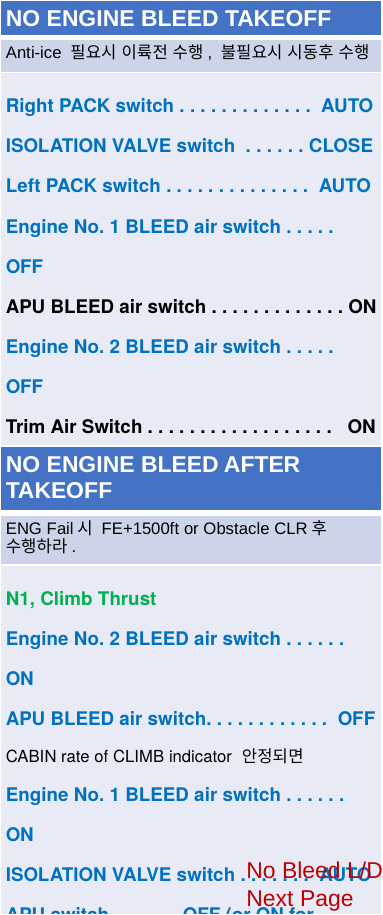

| NO ENGINE BLEED TAKEOFF |
| --- |
| Anti-ice 필요시 이륙전 수행, 불필요시 시동후 수행 |
| Right PACK switch . . . . . . . . . . . . . AUTO ISOLATION VALVE switch . . . . . . CLOSE Left PACK switch . . . . . . . . . . . . . . AUTO Engine No. 1 BLEED air switch . . . . . OFF APU BLEED air switch . . . . . . . . . . . . . ON Engine No. 2 BLEED air switch . . . . . OFF Trim Air Switch . . . . . . . . . . . . . . . . . . ON WING ANTI-ICE switch . . . . . . . . . . . OFF (ENG BLEED ON & ISOL V/V AUTO까지 OFF) Bleed Air DUCT PRESS indicator . Check Ensure that APU bleed air supplies the packs. |
| NO ENGINE BLEED AFTER TAKEOFF |
| --- |
| ENG Fail시 FE+1500ft or Obstacle CLR후 수행하라. |
| N1, Climb Thrust Engine No. 2 BLEED air switch . . . . . . ON APU BLEED air switch. . . . . . . . . . . . OFF CABIN rate of CLIMB indicator 안정되면 Engine No. 1 BLEED air switch . . . . . . ON ISOLATION VALVE switch . . . . . . . AUTO APU switch . . . . . . OFF (or ON for EDTO) For EDTO flights, APU EXP까지 ON 유지하라 Bleed Air DUCT PRESS indicator . .Check Ensure that eng bleed air supplies the packs. |
No Bleed L/D
Next Page
Home